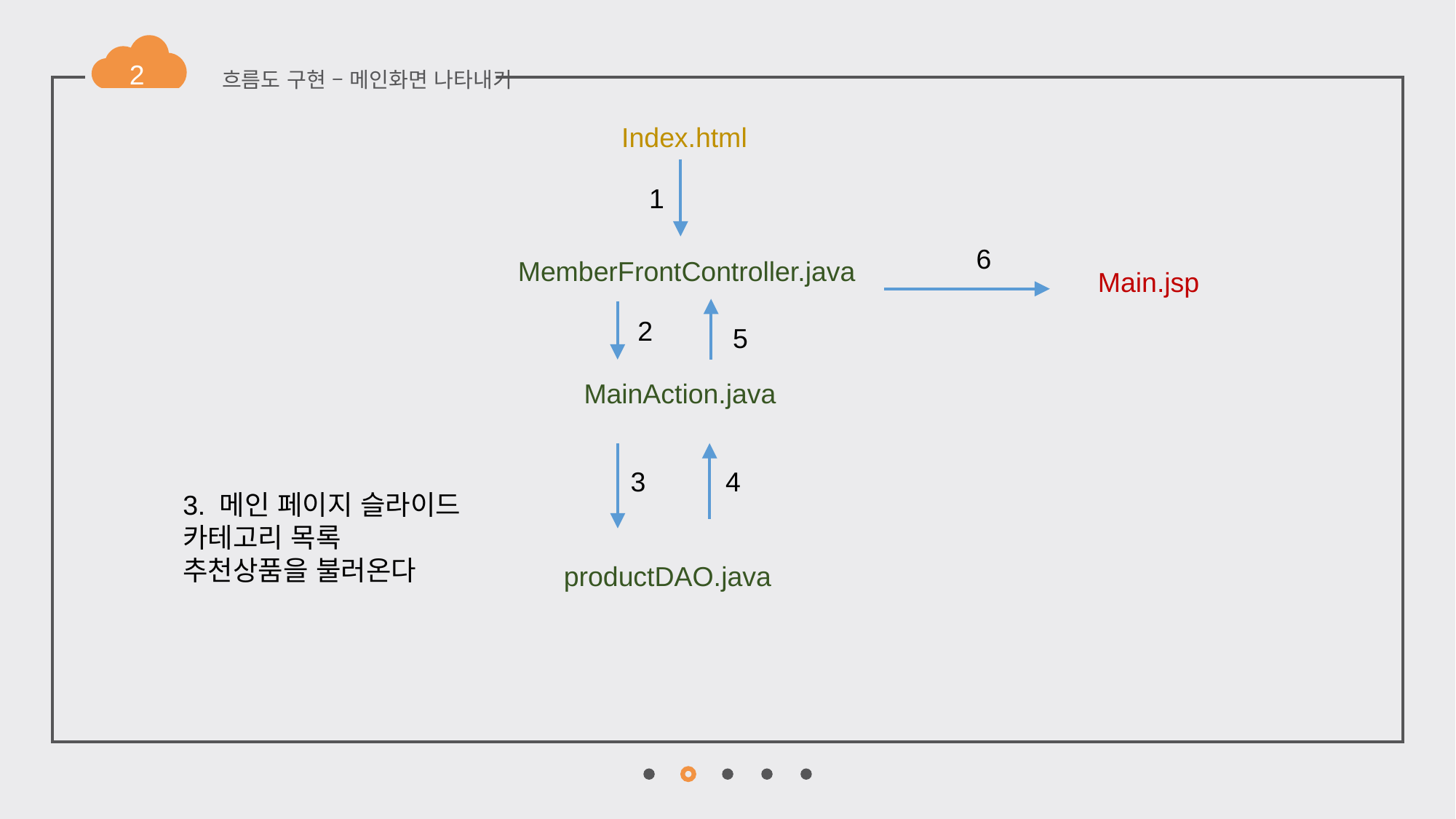

2
흐름도 구현 – 메인화면 나타내기

Index.html
1
6
MemberFrontController.java
Main.jsp
2
5
MainAction.java
3
4
3. 메인 페이지 슬라이드
카테고리 목록
추천상품을 불러온다
productDAO.java